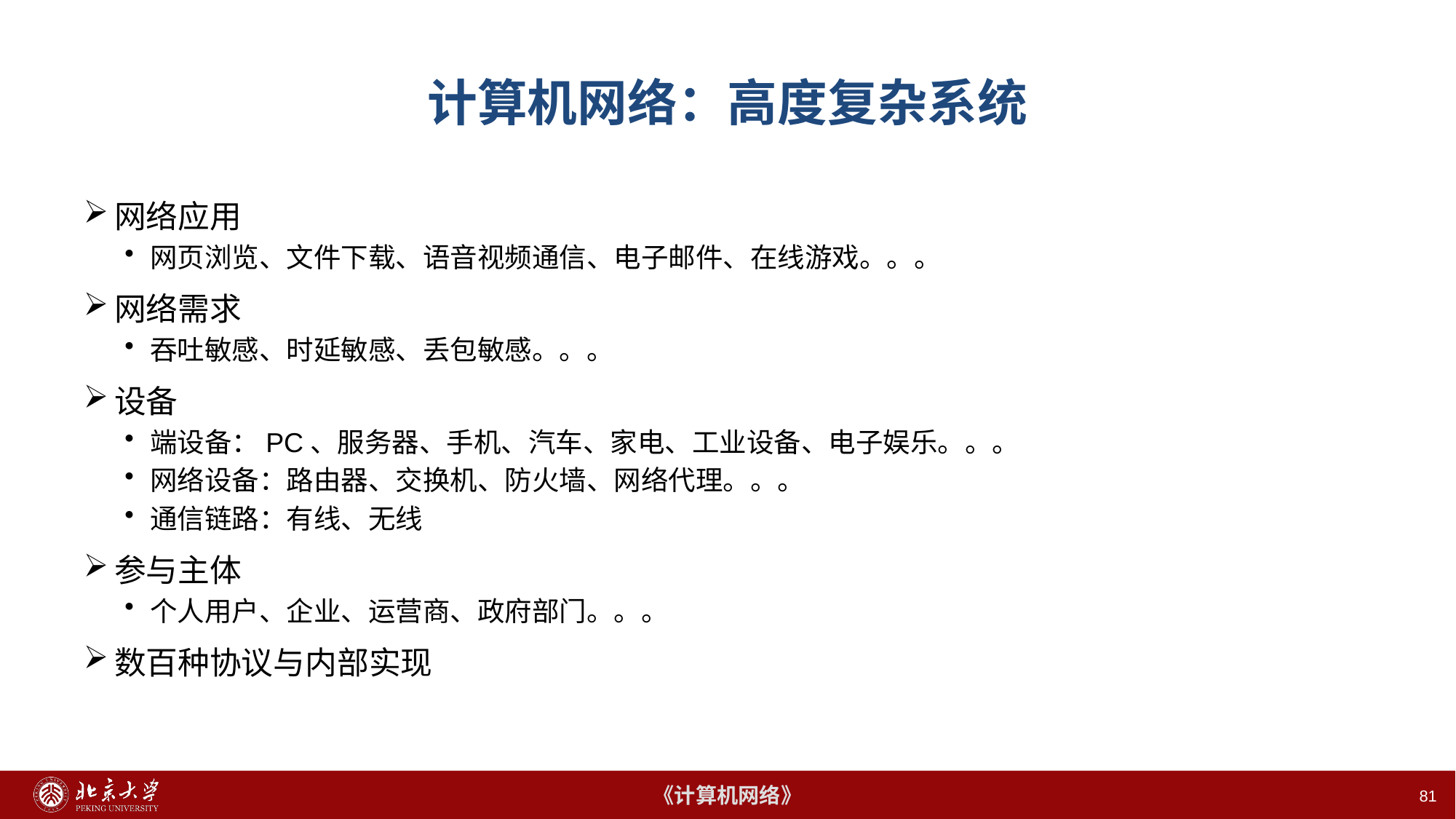

# 计算机网络：高度复杂系统
网络应用
网页浏览、文件下载、语音视频通信、电子邮件、在线游戏。。。
网络需求
吞吐敏感、时延敏感、丢包敏感。。。
设备
端设备：PC、服务器、手机、汽车、家电、工业设备、电子娱乐。。。
网络设备：路由器、交换机、防火墙、网络代理。。。
通信链路：有线、无线
参与主体
个人用户、企业、运营商、政府部门。。。
数百种协议与内部实现
81